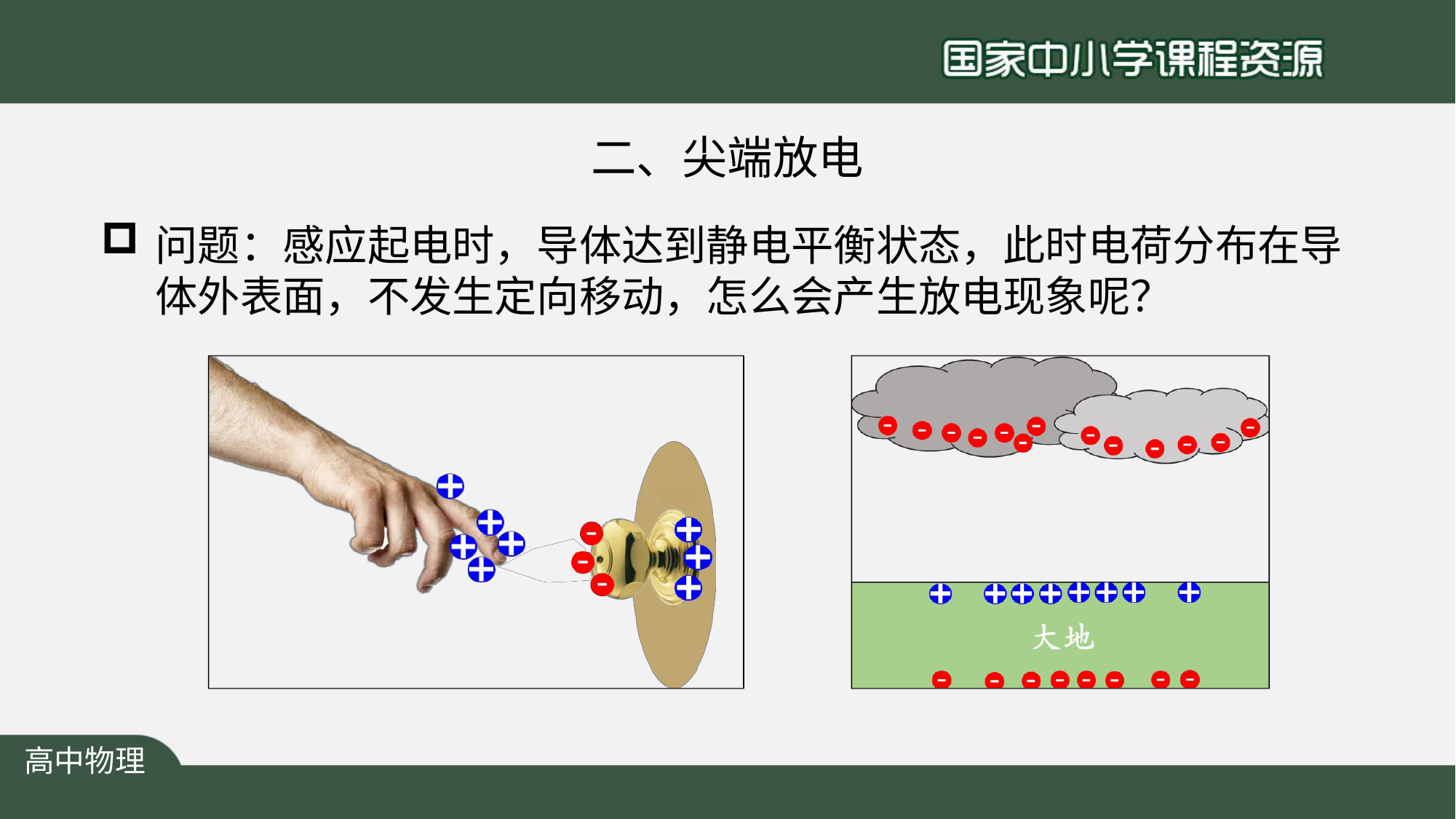

# 二、尖端放电
问题：感应起电时，导体达到静电平衡状态，此时电荷分布在导 体外表面，不发生定向移动，怎么会产生放电现象呢？

高中物理